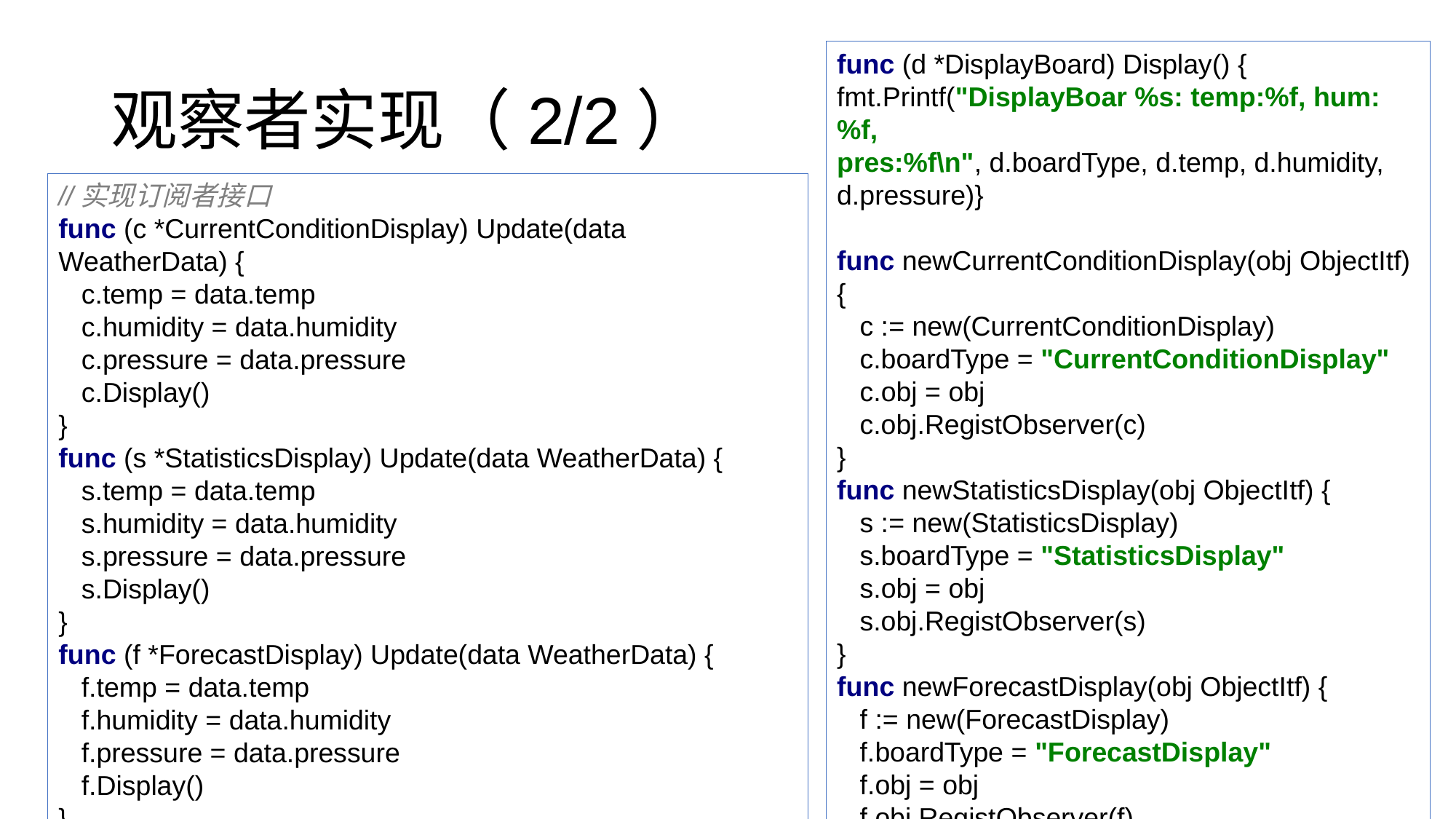

func (d *DisplayBoard) Display() {
fmt.Printf("DisplayBoar %s: temp:%f, hum:%f,
pres:%f\n", d.boardType, d.temp, d.humidity,
d.pressure)}

func newCurrentConditionDisplay(obj ObjectItf) {
   c := new(CurrentConditionDisplay)
   c.boardType = "CurrentConditionDisplay"
   c.obj = obj
   c.obj.RegistObserver(c)
}
func newStatisticsDisplay(obj ObjectItf) {
   s := new(StatisticsDisplay)
   s.boardType = "StatisticsDisplay"
   s.obj = obj
   s.obj.RegistObserver(s)
}
func newForecastDisplay(obj ObjectItf) {
   f := new(ForecastDisplay)
   f.boardType = "ForecastDisplay"
   f.obj = obj
   f.obj.RegistObserver(f)
}
# 观察者实现（2/2）
//实现订阅者接口
func (c *CurrentConditionDisplay) Update(data WeatherData) {
   c.temp = data.temp
   c.humidity = data.humidity
   c.pressure = data.pressure
   c.Display()
}
func (s *StatisticsDisplay) Update(data WeatherData) {
   s.temp = data.temp
   s.humidity = data.humidity
   s.pressure = data.pressure
   s.Display()
}
func (f *ForecastDisplay) Update(data WeatherData) {
   f.temp = data.temp
   f.humidity = data.humidity
   f.pressure = data.pressure
   f.Display()
}